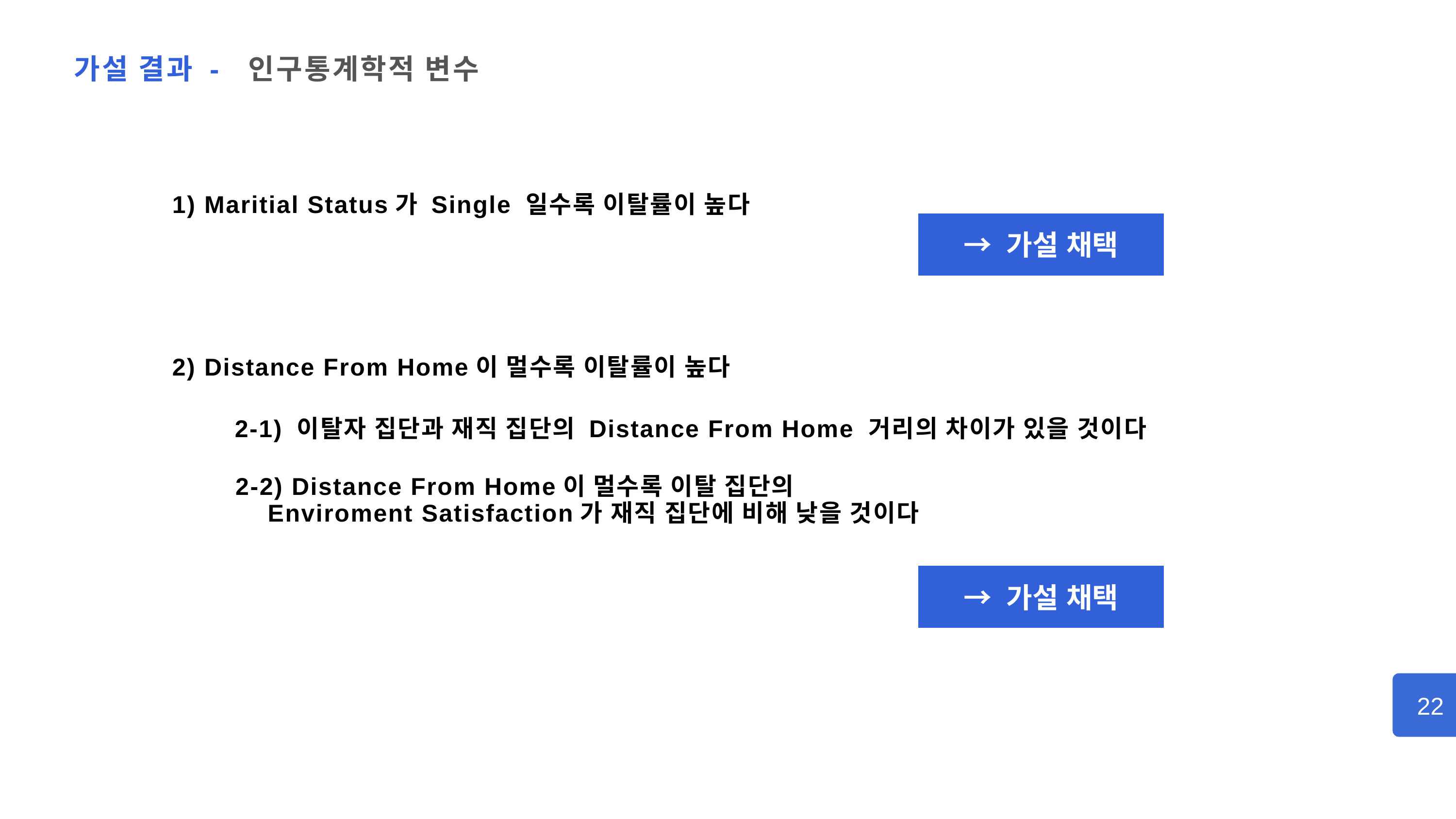

가설 결과 -  인구통계학적 변수
1) Maritial Status가 Single 일수록 이탈률이 높다
→ 가설 채택

가설 채택

2) Distance From Home이 멀수록 이탈률이 높다
2-1) 이탈자 집단과 재직 집단의 Distance From Home 거리의 차이가 있을 것이다
2-2) Distance From Home이 멀수록 이탈 집단의
    Enviroment Satisfaction가 재직 집단에 비해 낮을 것이다

→ 가설 채택

22